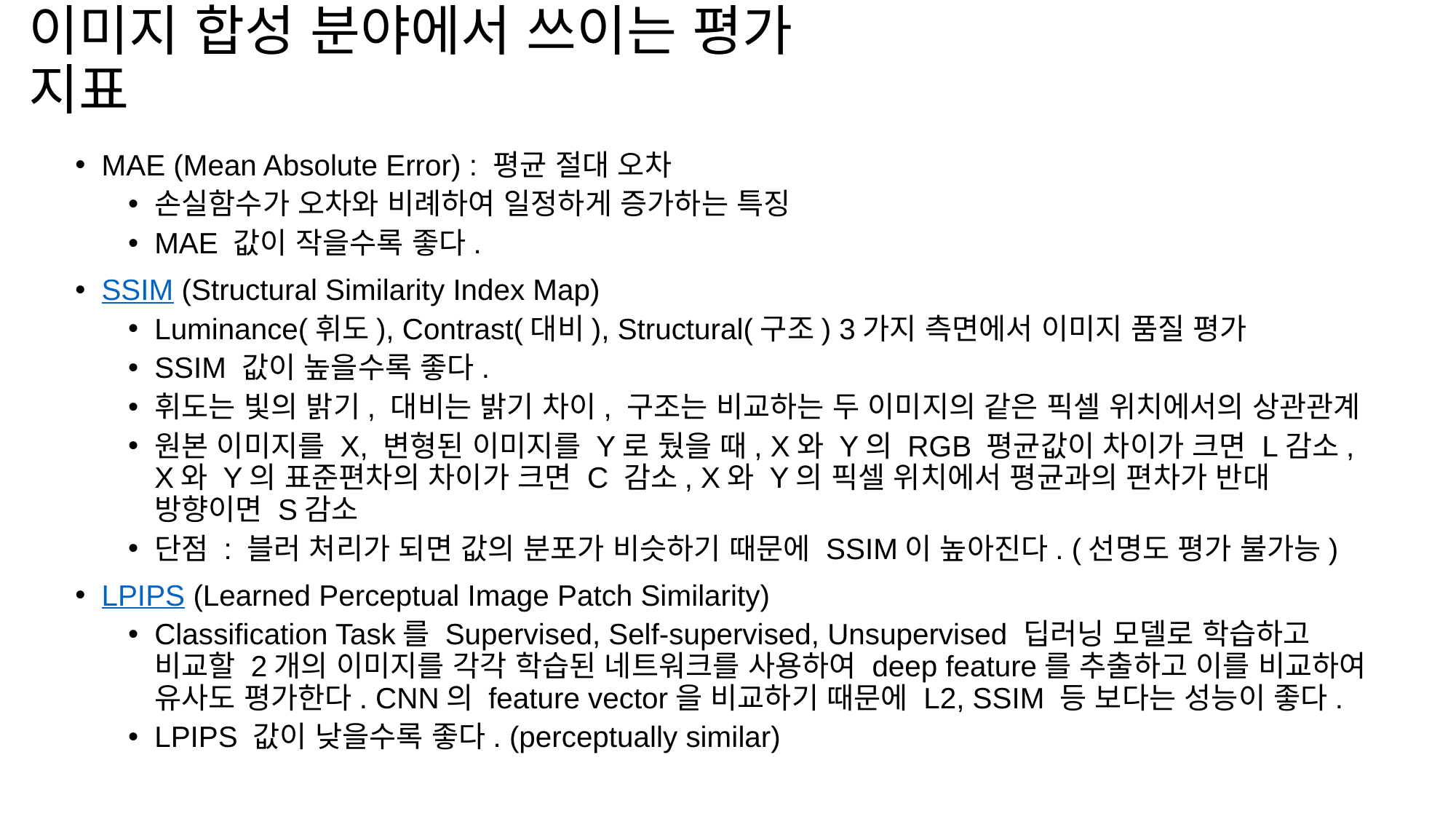

# 이미지 합성 분야에서 쓰이는 평가 지표
MAE (Mean Absolute Error) : 평균 절대 오차
손실함수가 오차와 비례하여 일정하게 증가하는 특징
MAE 값이 작을수록 좋다.
SSIM (Structural Similarity Index Map)
Luminance(휘도), Contrast(대비), Structural(구조) 3가지 측면에서 이미지 품질 평가
SSIM 값이 높을수록 좋다.
휘도는 빛의 밝기, 대비는 밝기 차이, 구조는 비교하는 두 이미지의 같은 픽셀 위치에서의 상관관계
원본 이미지를 X, 변형된 이미지를 Y로 뒀을 때, X와 Y의 RGB 평균값이 차이가 크면 L감소, X와 Y의 표준편차의 차이가 크면 C 감소, X와 Y의 픽셀 위치에서 평균과의 편차가 반대 방향이면 S감소
단점 : 블러 처리가 되면 값의 분포가 비슷하기 때문에 SSIM이 높아진다. (선명도 평가 불가능)
LPIPS (Learned Perceptual Image Patch Similarity)
Classification Task를 Supervised, Self-supervised, Unsupervised 딥러닝 모델로 학습하고 비교할 2개의 이미지를 각각 학습된 네트워크를 사용하여 deep feature를 추출하고 이를 비교하여 유사도 평가한다. CNN의 feature vector을 비교하기 때문에 L2, SSIM 등 보다는 성능이 좋다.
LPIPS 값이 낮을수록 좋다. (perceptually similar)